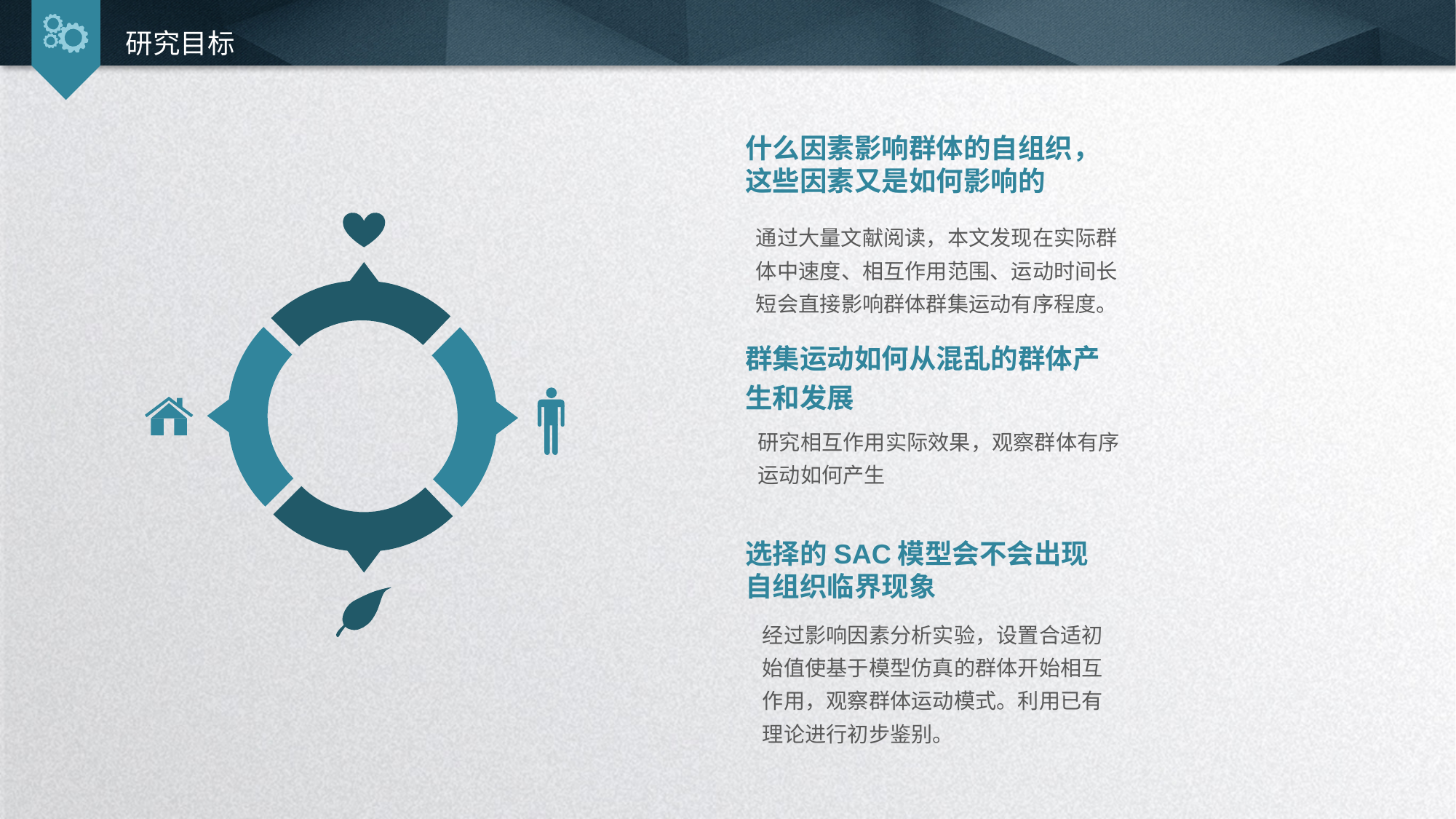

研究目标
什么因素影响群体的自组织，这些因素又是如何影响的

通过大量文献阅读，本文发现在实际群体中速度、相互作用范围、运动时间长短会直接影响群体群集运动有序程度。

群集运动如何从混乱的群体产生和发展

研究相互作用实际效果，观察群体有序运动如何产生

选择的SAC模型会不会出现自组织临界现象

经过影响因素分析实验，设置合适初始值使基于模型仿真的群体开始相互作用，观察群体运动模式。利用已有理论进行初步鉴别。
延时符